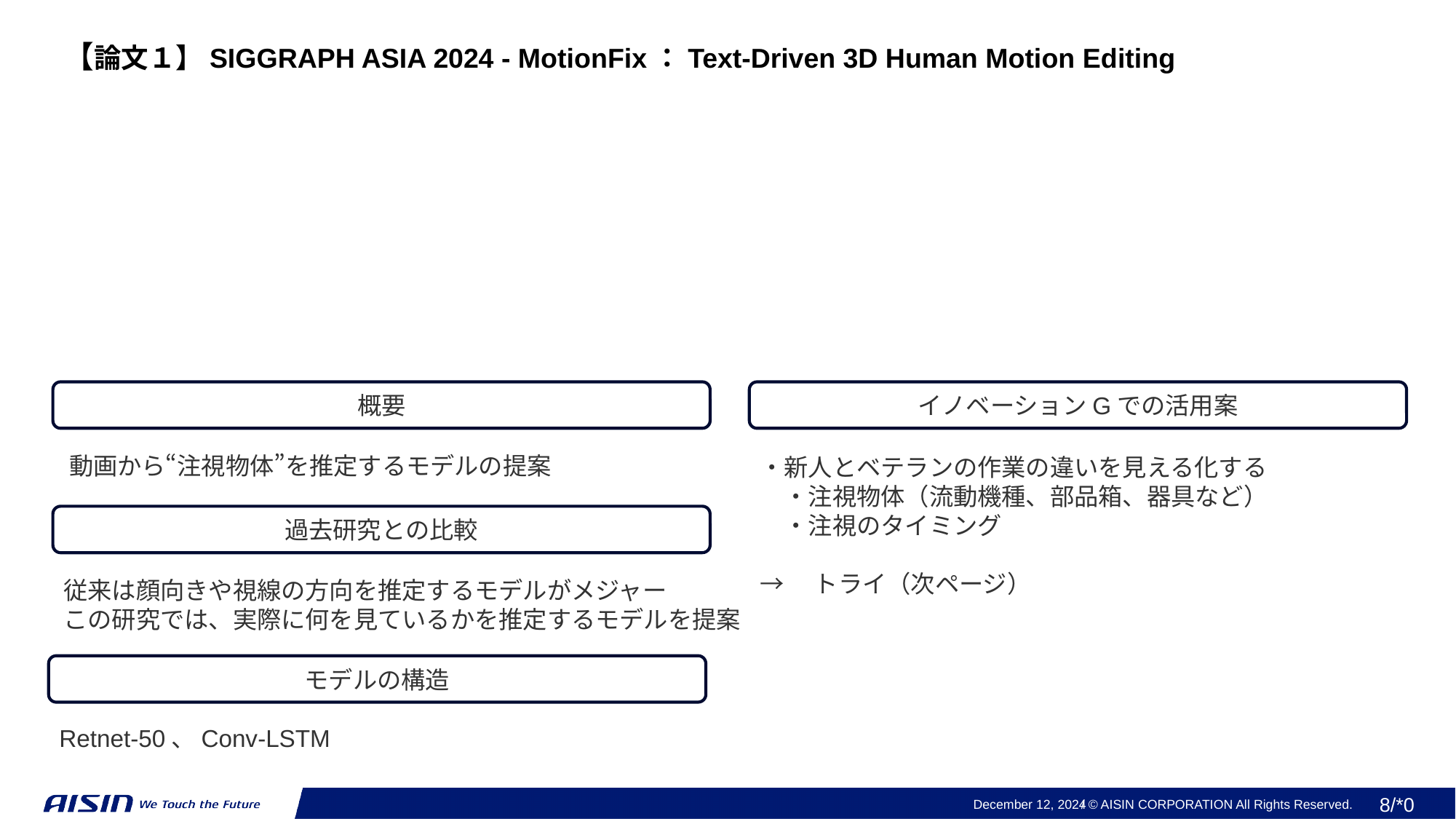

【論文１】SIGGRAPH ASIA 2024 - MotionFix：Text-Driven 3D Human Motion Editing

概要
イノベーションGでの活用案
動画から“注視物体”を推定するモデルの提案
・新人とベテランの作業の違いを見える化する
　・注視物体（流動機種、部品箱、器具など）
　・注視のタイミング

→　トライ（次ページ）
過去研究との比較
従来は顔向きや視線の方向を推定するモデルがメジャー
この研究では、実際に何を見ているかを推定するモデルを提案
モデルの構造
Retnet-50、Conv-LSTM
December 12, 2024